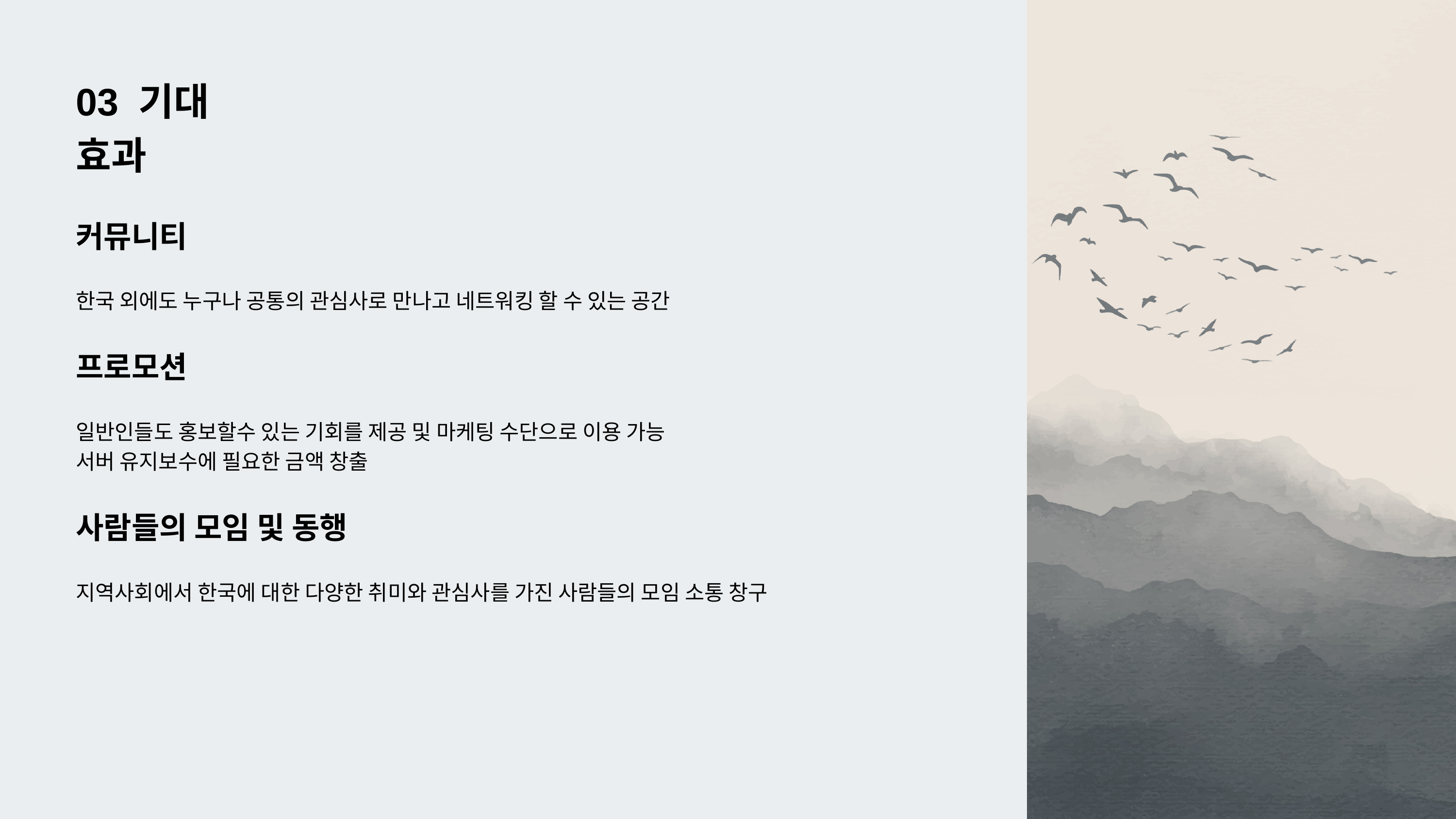

03 기대 효과
커뮤니티
한국 외에도 누구나 공통의 관심사로 만나고 네트워킹 할 수 있는 공간
프로모션
일반인들도 홍보할수 있는 기회를 제공 및 마케팅 수단으로 이용 가능
서버 유지보수에 필요한 금액 창출
사람들의 모임 및 동행
지역사회에서 한국에 대한 다양한 취미와 관심사를 가진 사람들의 모임 소통 창구